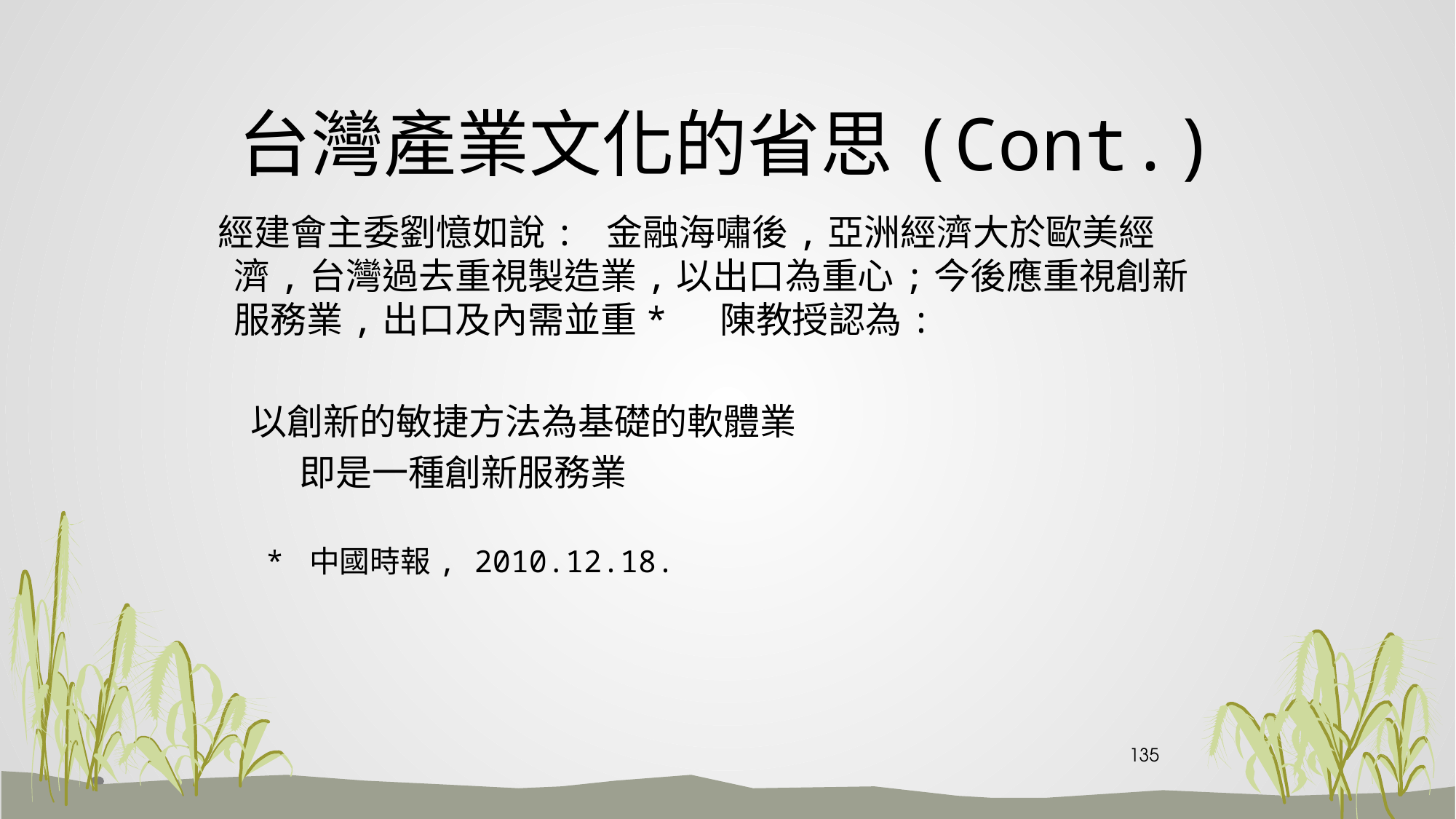

# 台灣產業文化的省思(Cont.)
  經建會主委劉憶如說: 金融海嘯後,亞洲經濟大於歐美經濟,台灣過去重視製造業,以出口為重心;今後應重視創新服務業,出口及內需並重*  陳教授認為:

      以創新的敏捷方法為基礎的軟體業
            即是一種創新服務業

    * 中國時報, 2010.12.18.
135